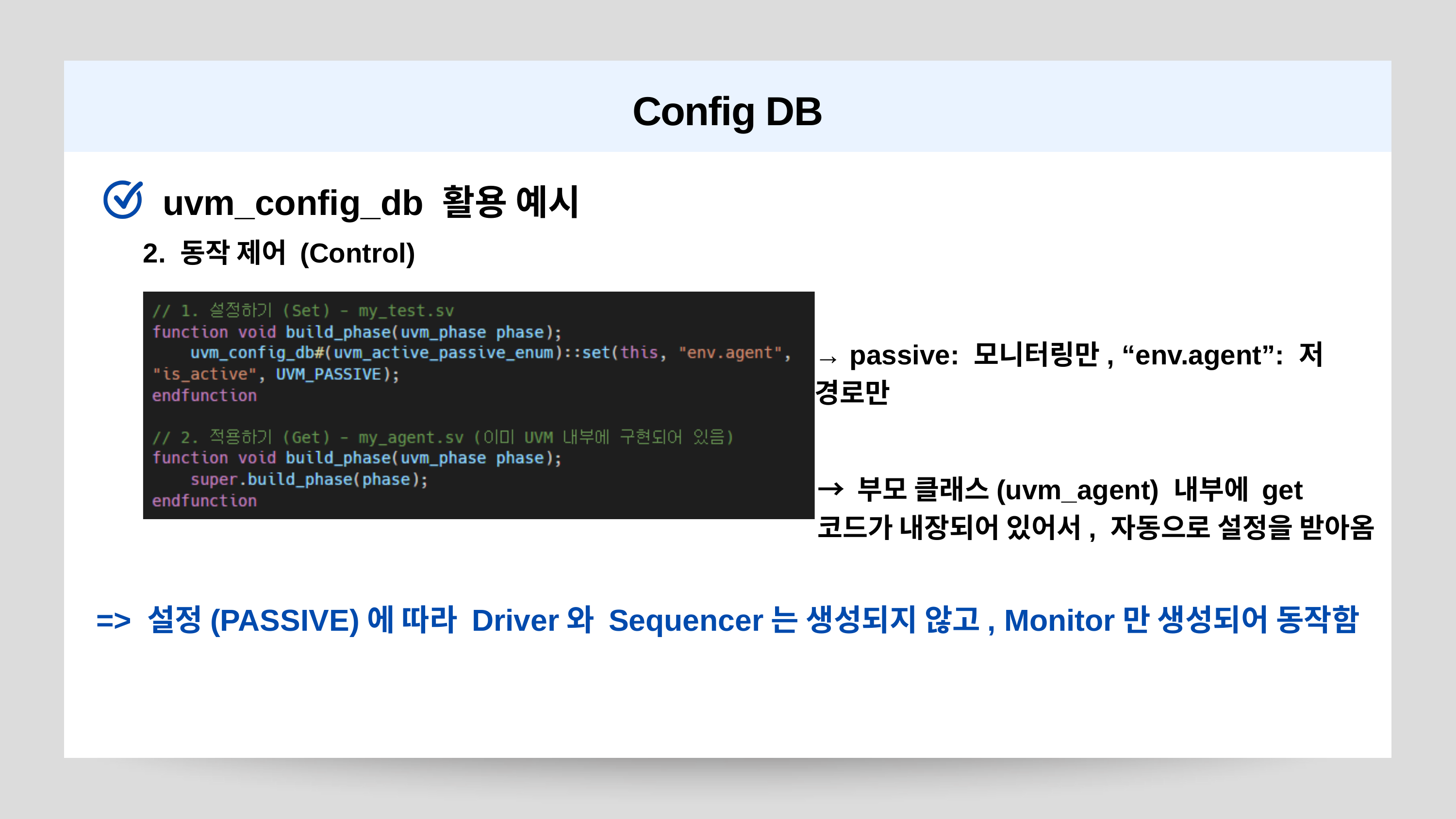

Config DB
uvm_config_db 활용 예시

2. 동작 제어 (Control)

→ passive: 모니터링만, “env.agent”: 저 경로만
→ 부모 클래스(uvm_agent) 내부에 get 코드가 내장되어 있어서, 자동으로 설정을 받아옴
=> 설정(PASSIVE)에 따라 Driver와 Sequencer는 생성되지 않고, Monitor만 생성되어 동작함